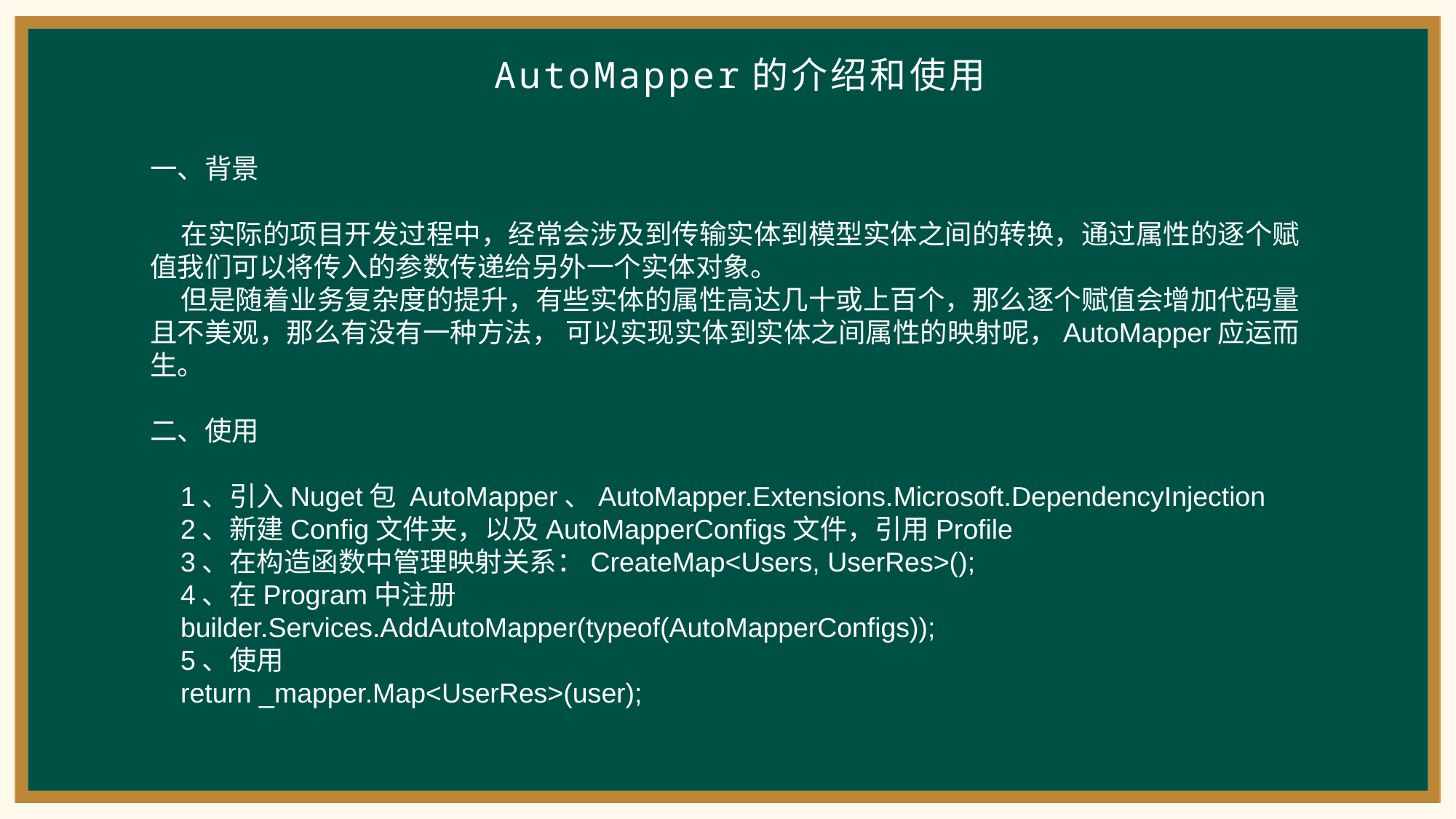

AutoMapper的介绍和使用
一、背景

    在实际的项目开发过程中，经常会涉及到传输实体到模型实体之间的转换，通过属性的逐个赋值我们可以将传入的参数传递给另外一个实体对象。
    但是随着业务复杂度的提升，有些实体的属性高达几十或上百个，那么逐个赋值会增加代码量且不美观，那么有没有一种方法， 可以实现实体到实体之间属性的映射呢，AutoMapper应运而生。

二、使用

    1、引入Nuget包 AutoMapper、AutoMapper.Extensions.Microsoft.DependencyInjection
    2、新建Config文件夹，以及AutoMapperConfigs文件，引用Profile
    3、在构造函数中管理映射关系：CreateMap<Users, UserRes>();
    4、在Program中注册
    builder.Services.AddAutoMapper(typeof(AutoMapperConfigs));
    5、使用
    return _mapper.Map<UserRes>(user);